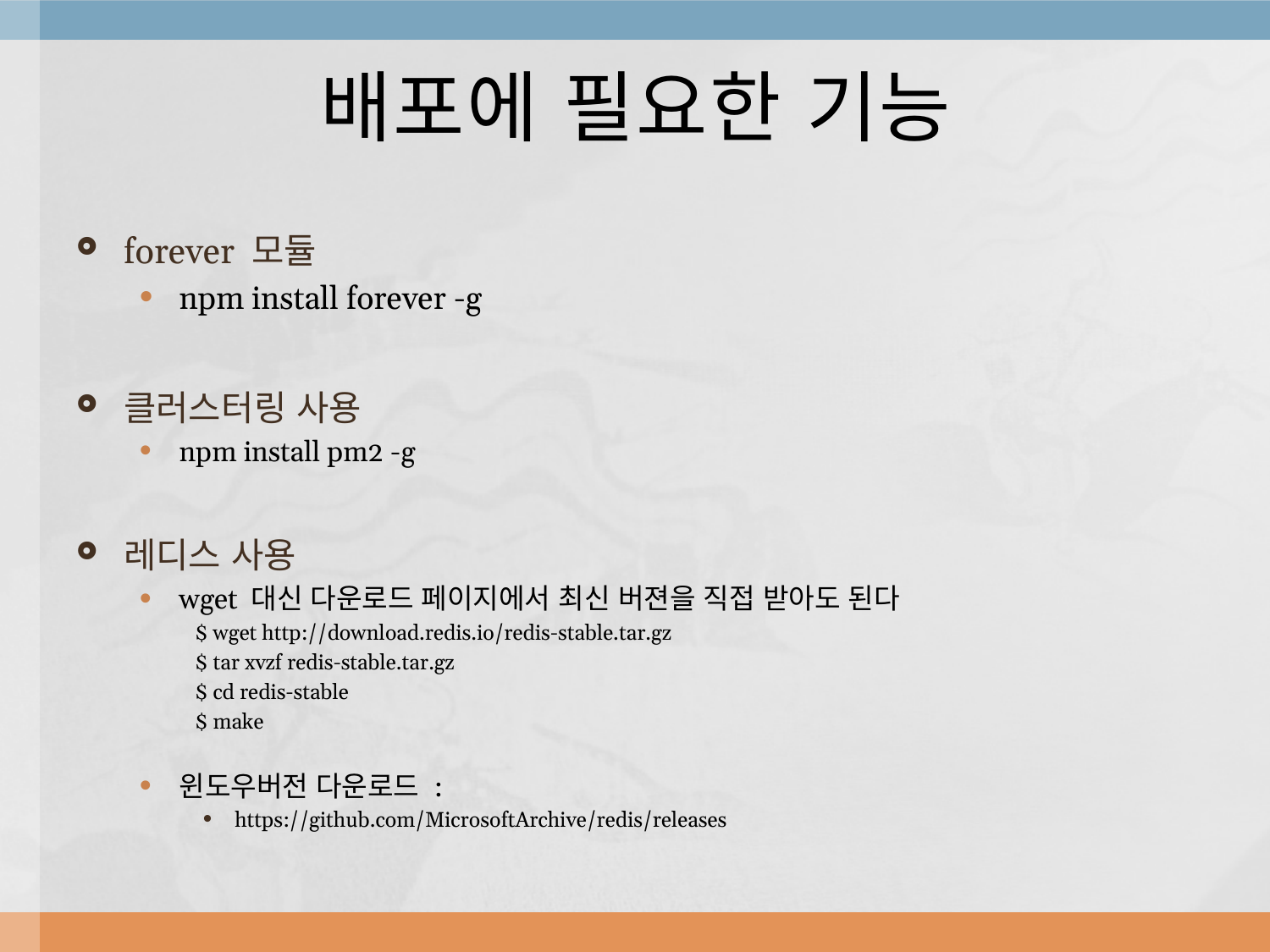

# 배포에 필요한 기능
forever 모듈
npm install forever -g

클러스터링 사용
npm install pm2 -g

레디스 사용
wget 대신 다운로드 페이지에서 최신 버젼을 직접 받아도 된다
$ wget http://download.redis.io/redis-stable.tar.gz
$ tar xvzf redis-stable.tar.gz
$ cd redis-stable
$ make

윈도우버전 다운로드 :
https://github.com/MicrosoftArchive/redis/releases